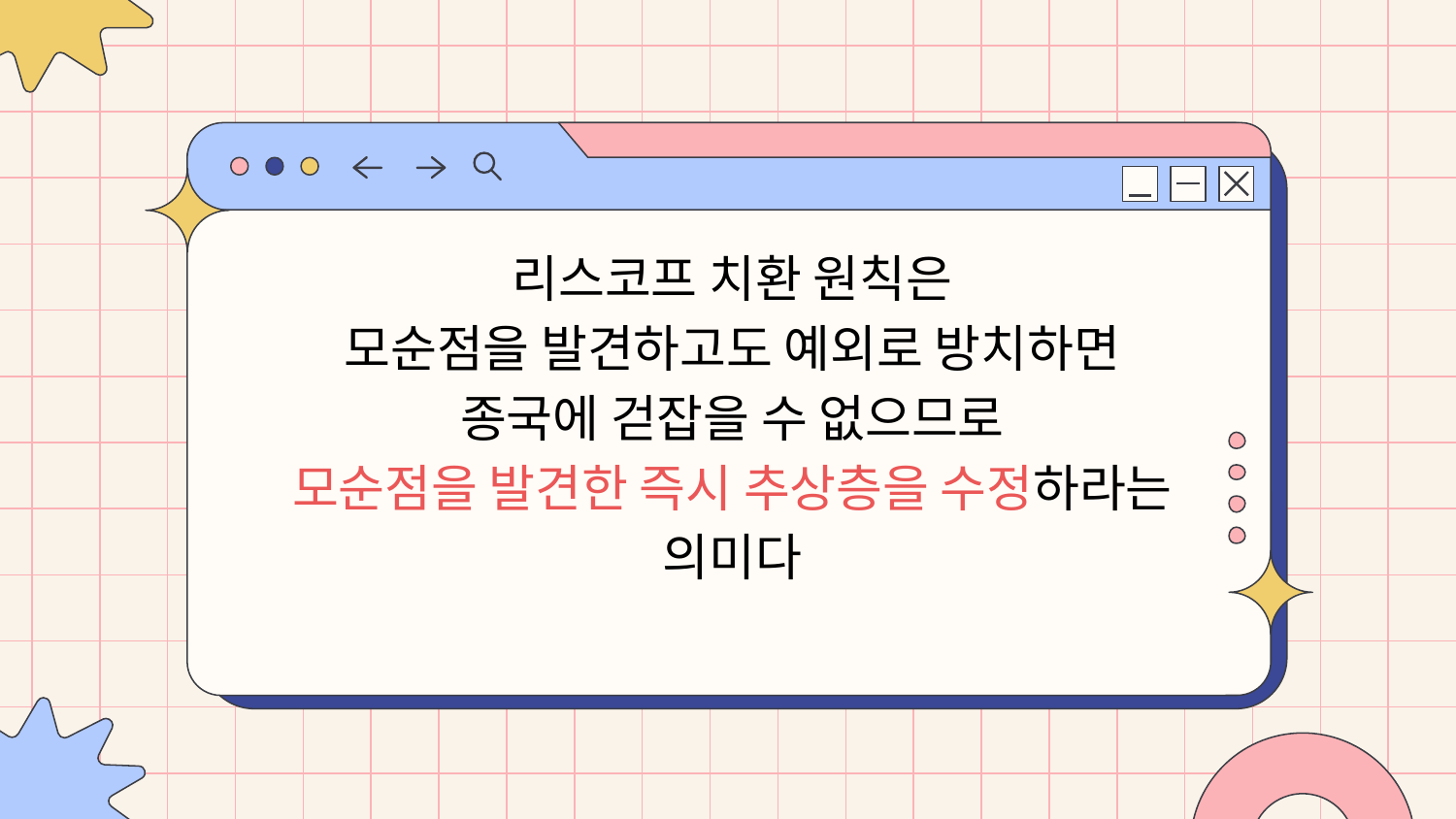

리스코프 치환 원칙은
모순점을 발견하고도 예외로 방치하면
종국에 걷잡을 수 없으므로
모순점을 발견한 즉시 추상층을 수정하라는 의미다